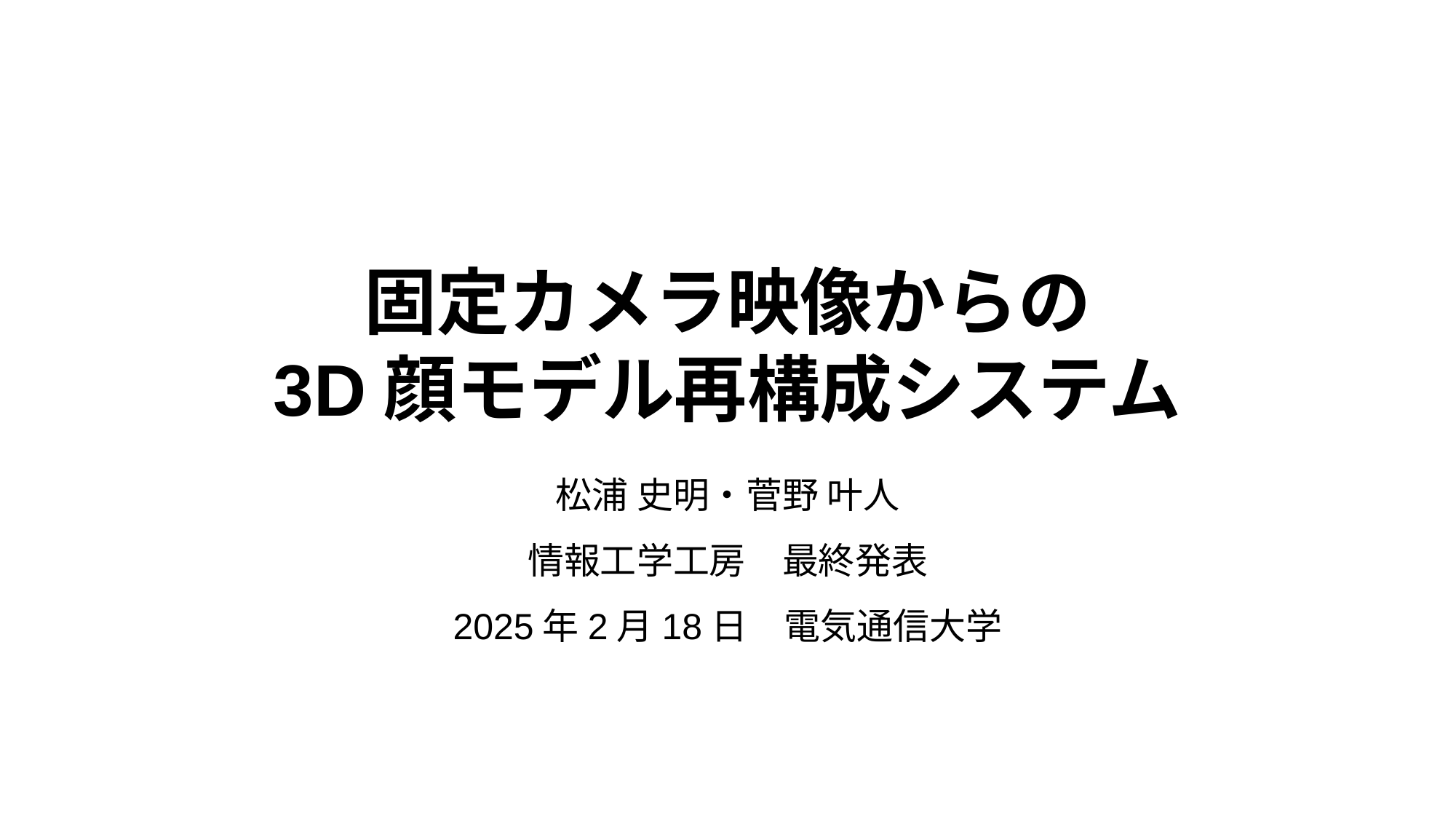

1
固定カメラ映像からの
3D顔モデル再構成システム
松浦 史明・菅野 叶人
情報工学工房　最終発表
2025年2月18日　電気通信大学